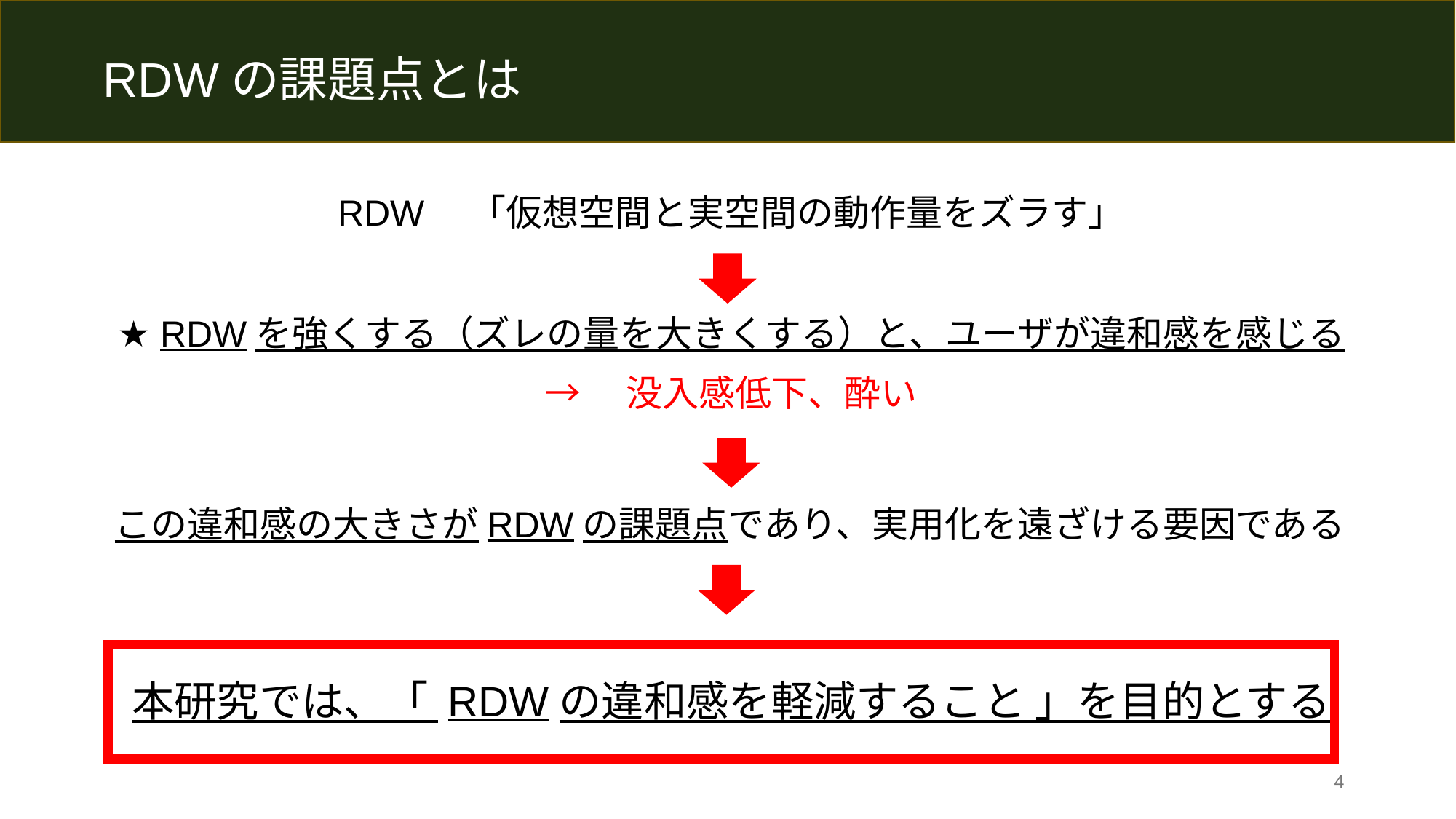

# RDWの課題点とは
RDW　「仮想空間と実空間の動作量をズラす」

★ RDWを強くする（ズレの量を大きくする）と、ユーザが違和感を感じる
→　没入感低下、酔い

この違和感の大きさがRDWの課題点であり、実用化を遠ざける要因である

本研究では、「 RDWの違和感を軽減すること 」を目的とする
4